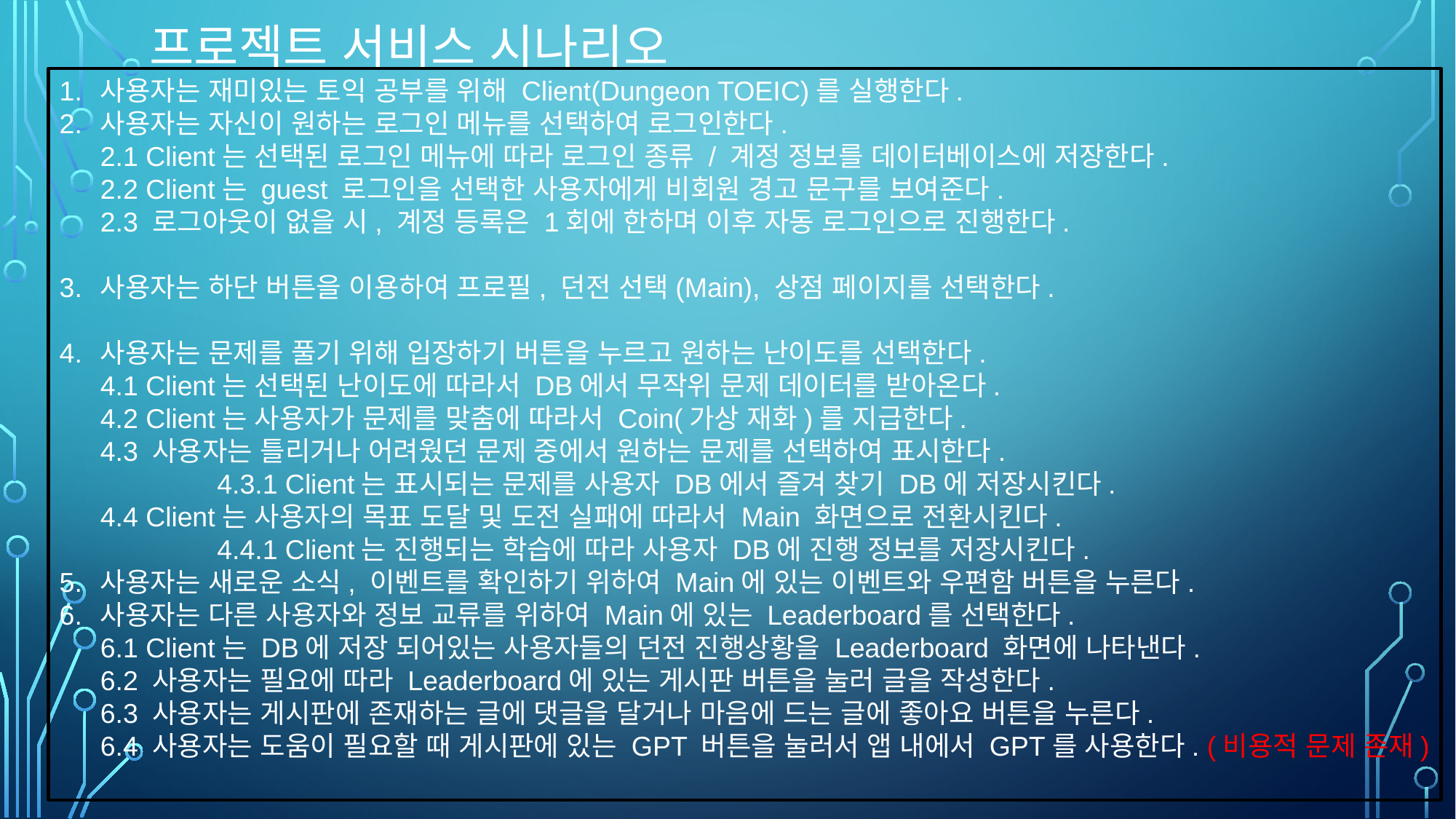

프로젝트 서비스 시나리오
사용자는 재미있는 토익 공부를 위해 Client(Dungeon TOEIC)를 실행한다.
사용자는 자신이 원하는 로그인 메뉴를 선택하여 로그인한다.
2.1 Client는 선택된 로그인 메뉴에 따라 로그인 종류 / 계정 정보를 데이터베이스에 저장한다.
2.2 Client는 guest 로그인을 선택한 사용자에게 비회원 경고 문구를 보여준다.
2.3 로그아웃이 없을 시, 계정 등록은 1회에 한하며 이후 자동 로그인으로 진행한다.

사용자는 하단 버튼을 이용하여 프로필, 던전 선택(Main), 상점 페이지를 선택한다.

사용자는 문제를 풀기 위해 입장하기 버튼을 누르고 원하는 난이도를 선택한다.
4.1 Client는 선택된 난이도에 따라서 DB에서 무작위 문제 데이터를 받아온다.
4.2 Client는 사용자가 문제를 맞춤에 따라서 Coin(가상 재화)를 지급한다.
4.3 사용자는 틀리거나 어려웠던 문제 중에서 원하는 문제를 선택하여 표시한다.
	 4.3.1 Client는 표시되는 문제를 사용자 DB에서 즐겨 찾기 DB에 저장시킨다.
4.4 Client는 사용자의 목표 도달 및 도전 실패에 따라서 Main 화면으로 전환시킨다.
	 4.4.1 Client는 진행되는 학습에 따라 사용자 DB에 진행 정보를 저장시킨다.
사용자는 새로운 소식, 이벤트를 확인하기 위하여 Main에 있는 이벤트와 우편함 버튼을 누른다.
사용자는 다른 사용자와 정보 교류를 위하여 Main에 있는 Leaderboard를 선택한다.
6.1 Client는 DB에 저장 되어있는 사용자들의 던전 진행상황을 Leaderboard 화면에 나타낸다.
6.2 사용자는 필요에 따라 Leaderboard에 있는 게시판 버튼을 눌러 글을 작성한다.
6.3 사용자는 게시판에 존재하는 글에 댓글을 달거나 마음에 드는 글에 좋아요 버튼을 누른다.
6.4 사용자는 도움이 필요할 때 게시판에 있는 GPT 버튼을 눌러서 앱 내에서 GPT를 사용한다. (비용적 문제 존재)